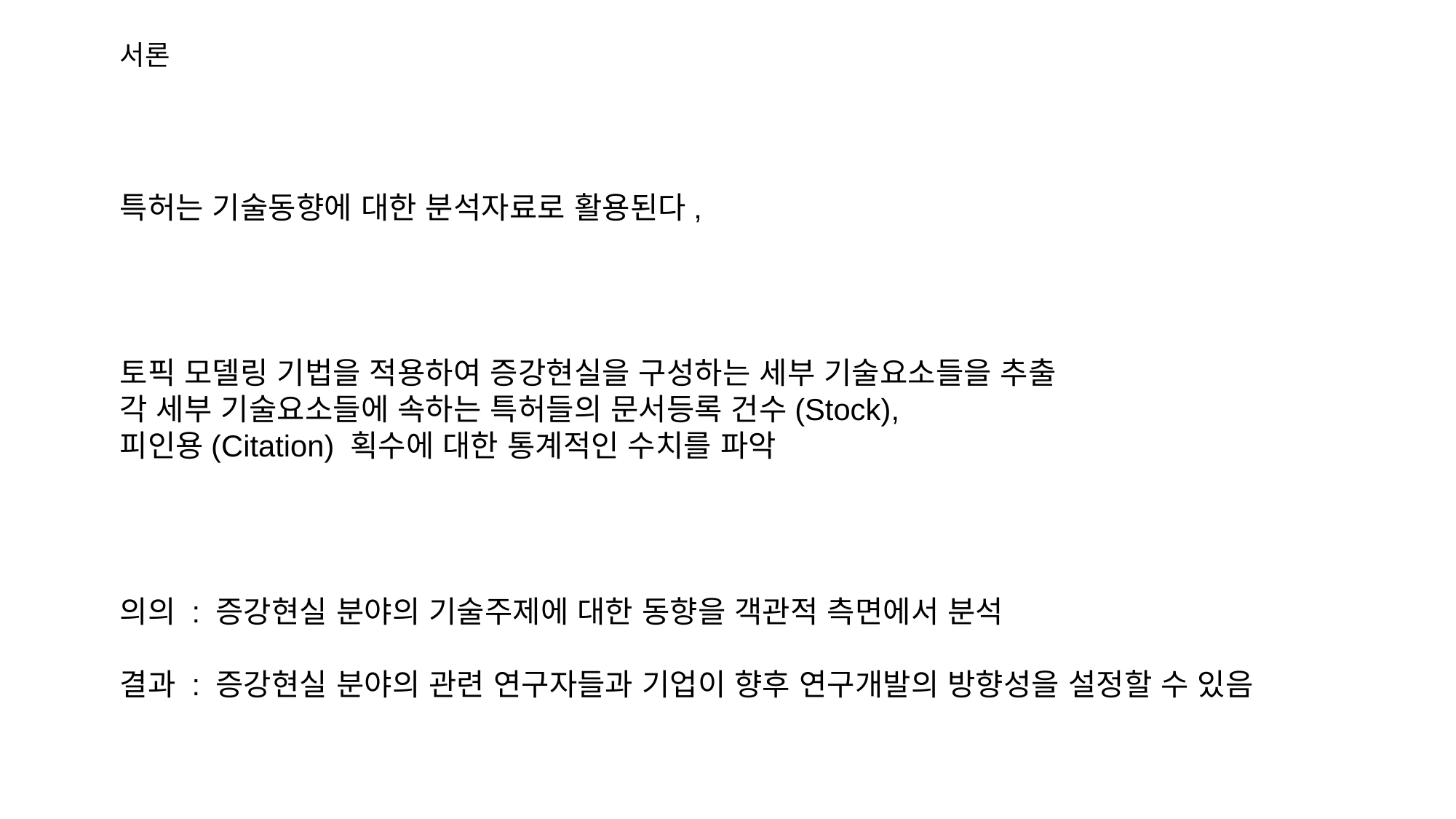

서론

	특허는 기술동향에 대한 분석자료로 활용된다,

	토픽 모델링 기법을 적용하여 증강현실을 구성하는 세부 기술요소들을 추출
	각 세부 기술요소들에 속하는 특허들의 문서등록 건수(Stock),
	피인용(Citation) 획수에 대한 통계적인 수치를 파악

	의의 : 증강현실 분야의 기술주제에 대한 동향을 객관적 측면에서 분석

	결과 : 증강현실 분야의 관련 연구자들과 기업이 향후 연구개발의 방향성을 설정할 수 있음